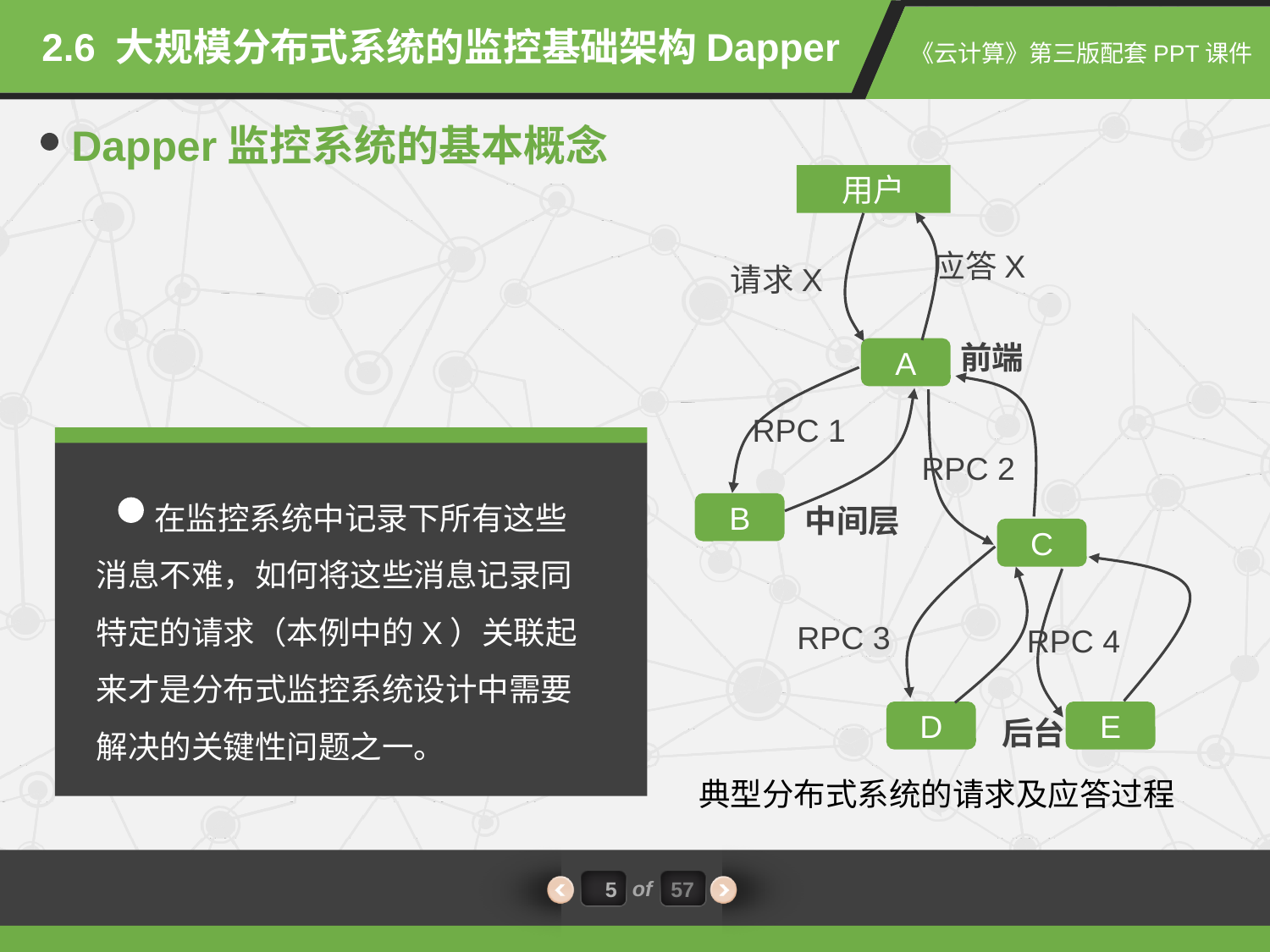

2.6 大规模分布式系统的监控基础架构Dapper
Dapper监控系统的基本概念

用户

应答X
请求X

前端
A

RPC 1
RPC 2
B
中间层
C

RPC 3
RPC 4
D
E
后台

       在监控系统中记录下所有这些消息不难，如何将这些消息记录同特定的请求（本例中的X）关联起来才是分布式监控系统设计中需要解决的关键性问题之一。

典型分布式系统的请求及应答过程
5